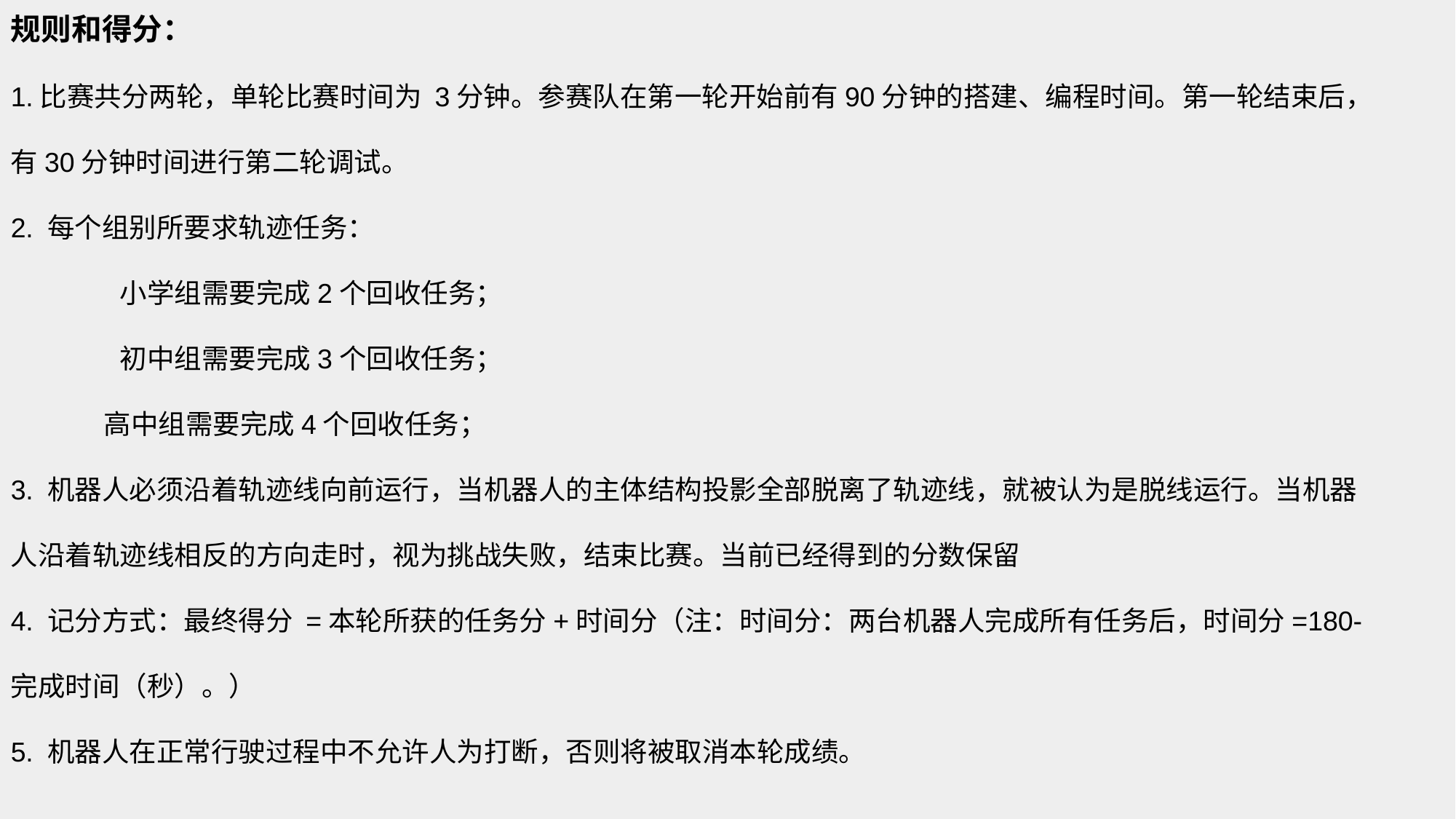

规则和得分：
1.比赛共分两轮，单轮比赛时间为 3分钟。参赛队在第一轮开始前有90分钟的搭建、编程时间。第一轮结束后，有30分钟时间进行第二轮调试。
2. 每个组别所要求轨迹任务：
	小学组需要完成2个回收任务；
   	初中组需要完成3个回收任务；
              高中组需要完成4个回收任务；
3. 机器人必须沿着轨迹线向前运行，当机器人的主体结构投影全部脱离了轨迹线，就被认为是脱线运行。当机器人沿着轨迹线相反的方向走时，视为挑战失败，结束比赛。当前已经得到的分数保留
4. 记分方式：最终得分 =本轮所获的任务分+时间分（注：时间分：两台机器人完成所有任务后，时间分=180-完成时间（秒）。）
5. 机器⼈在正常行驶过程中不允许⼈为打断，否则将被取消本轮成绩。